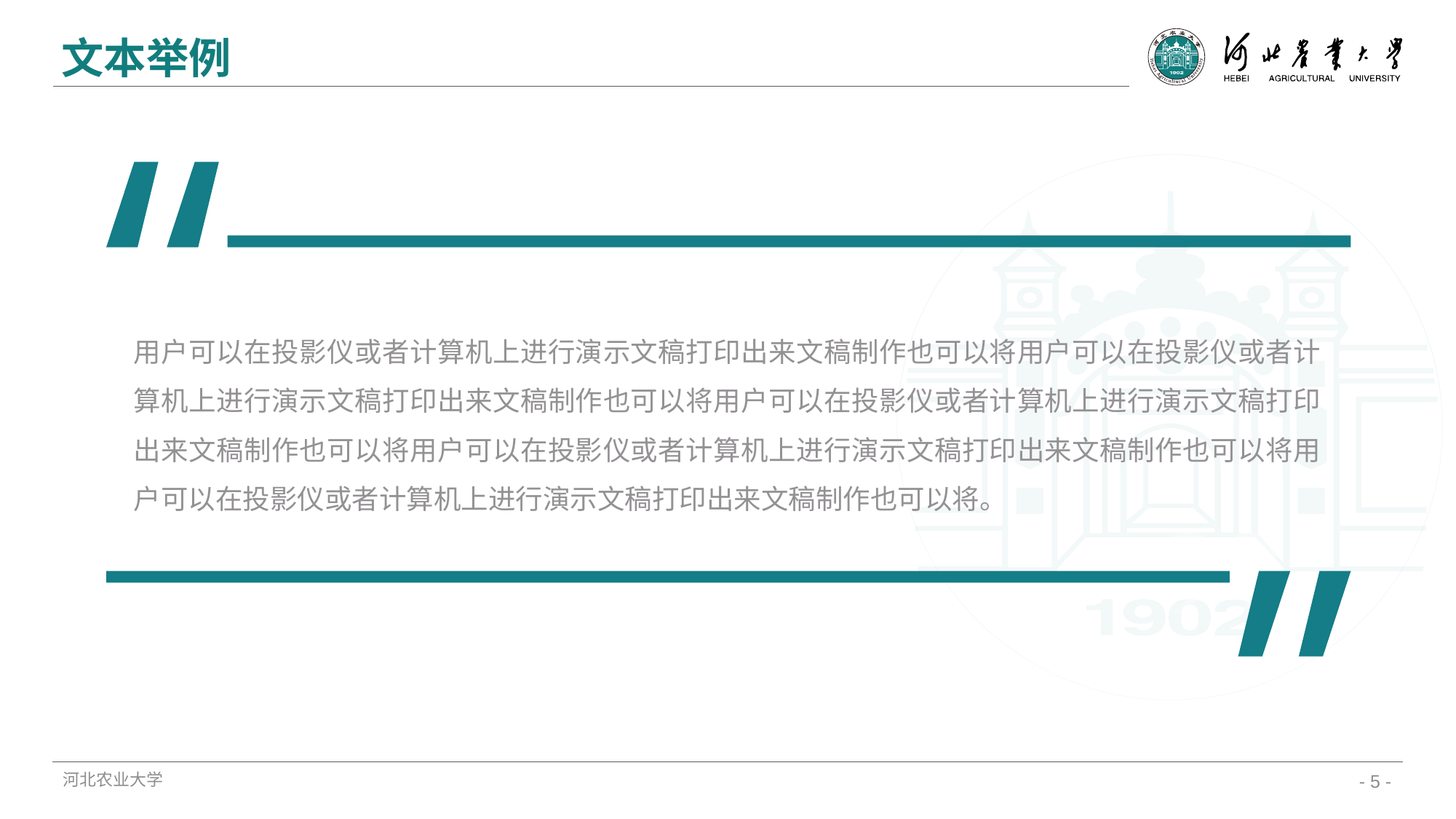

文本举例

用户可以在投影仪或者计算机上进行演示文稿打印出来文稿制作也可以将用户可以在投影仪或者计算机上进行演示文稿打印出来文稿制作也可以将用户可以在投影仪或者计算机上进行演示文稿打印出来文稿制作也可以将用户可以在投影仪或者计算机上进行演示文稿打印出来文稿制作也可以将用户可以在投影仪或者计算机上进行演示文稿打印出来文稿制作也可以将。

河北农业大学
- 5 -